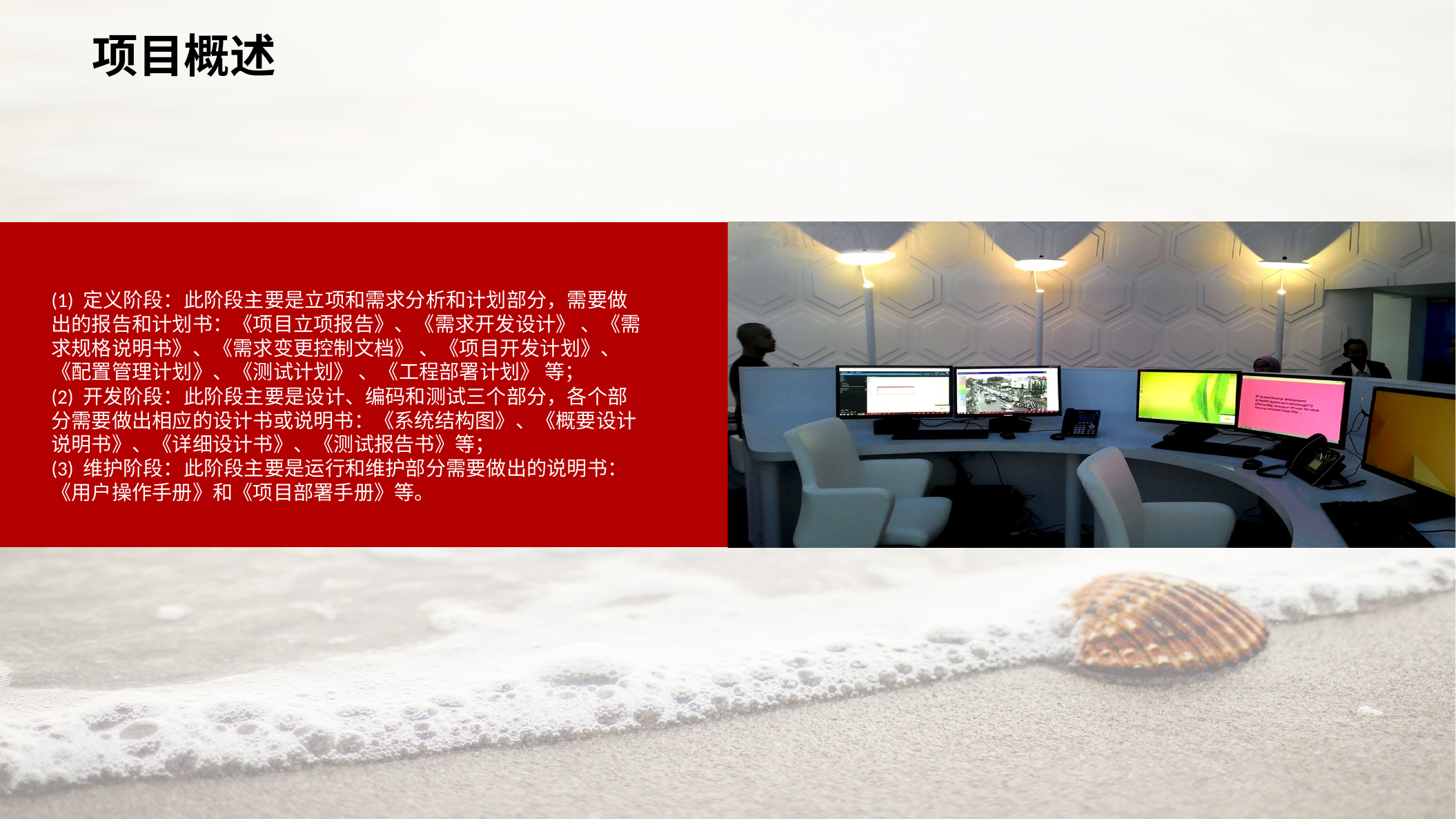

项目概述

(1) 定义阶段：此阶段主要是立项和需求分析和计划部分，需要做出的报告和计划书：《项目立项报告》、《需求开发设计》 、《需求规格说明书》、《需求变更控制文档》 、《项目开发计划》、《配置管理计划》、《测试计划》 、《工程部署计划》 等；
(2) 开发阶段：此阶段主要是设计、编码和测试三个部分，各个部分需要做出相应的设计书或说明书：《系统结构图》、《概要设计说明书》、《详细设计书》、《测试报告书》等；
(3) 维护阶段：此阶段主要是运行和维护部分需要做出的说明书：《用户操作手册》和《项目部署手册》等。